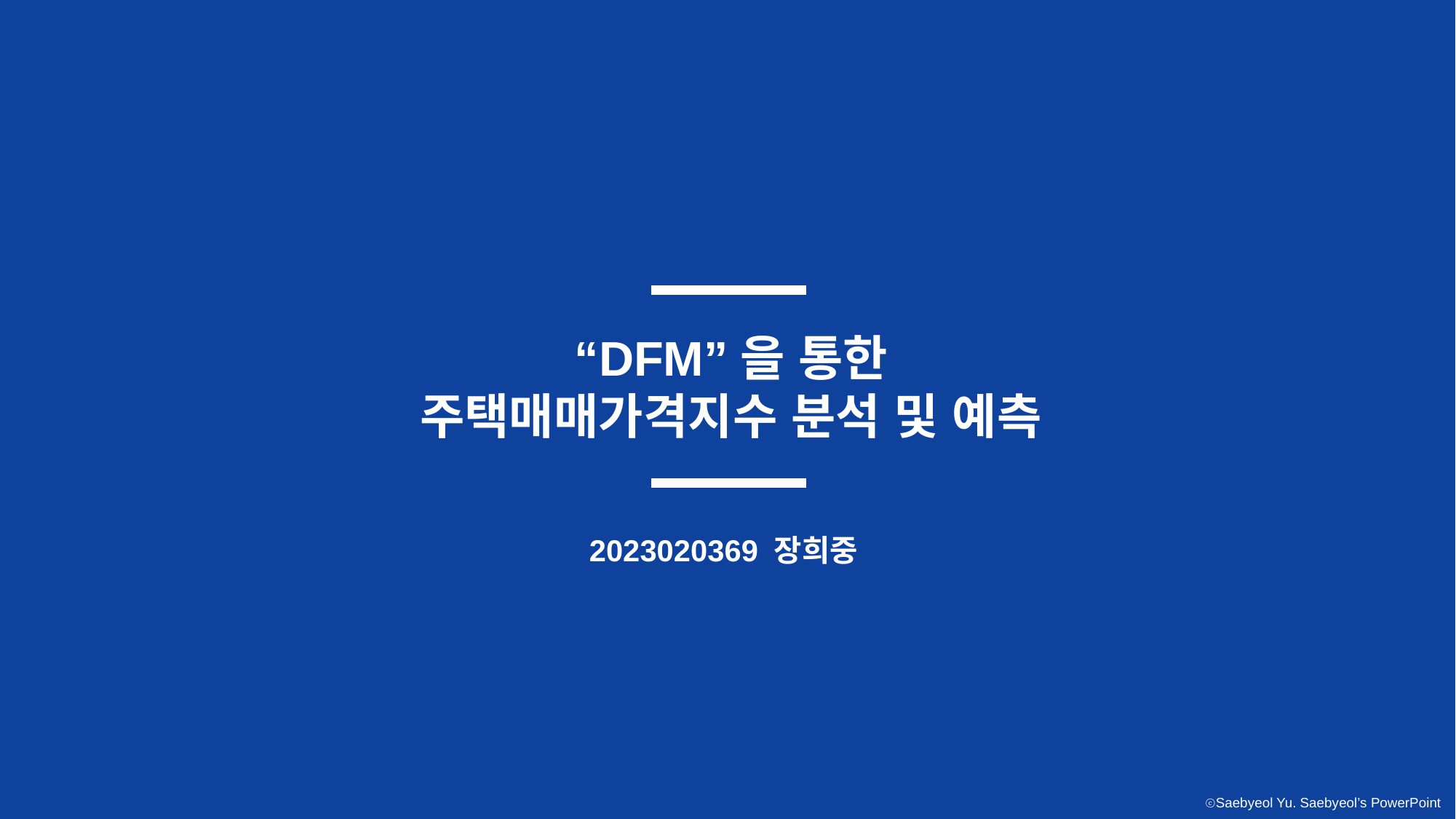

“DFM”을 통한
주택매매가격지수 분석 및 예측
2023020369 장희중